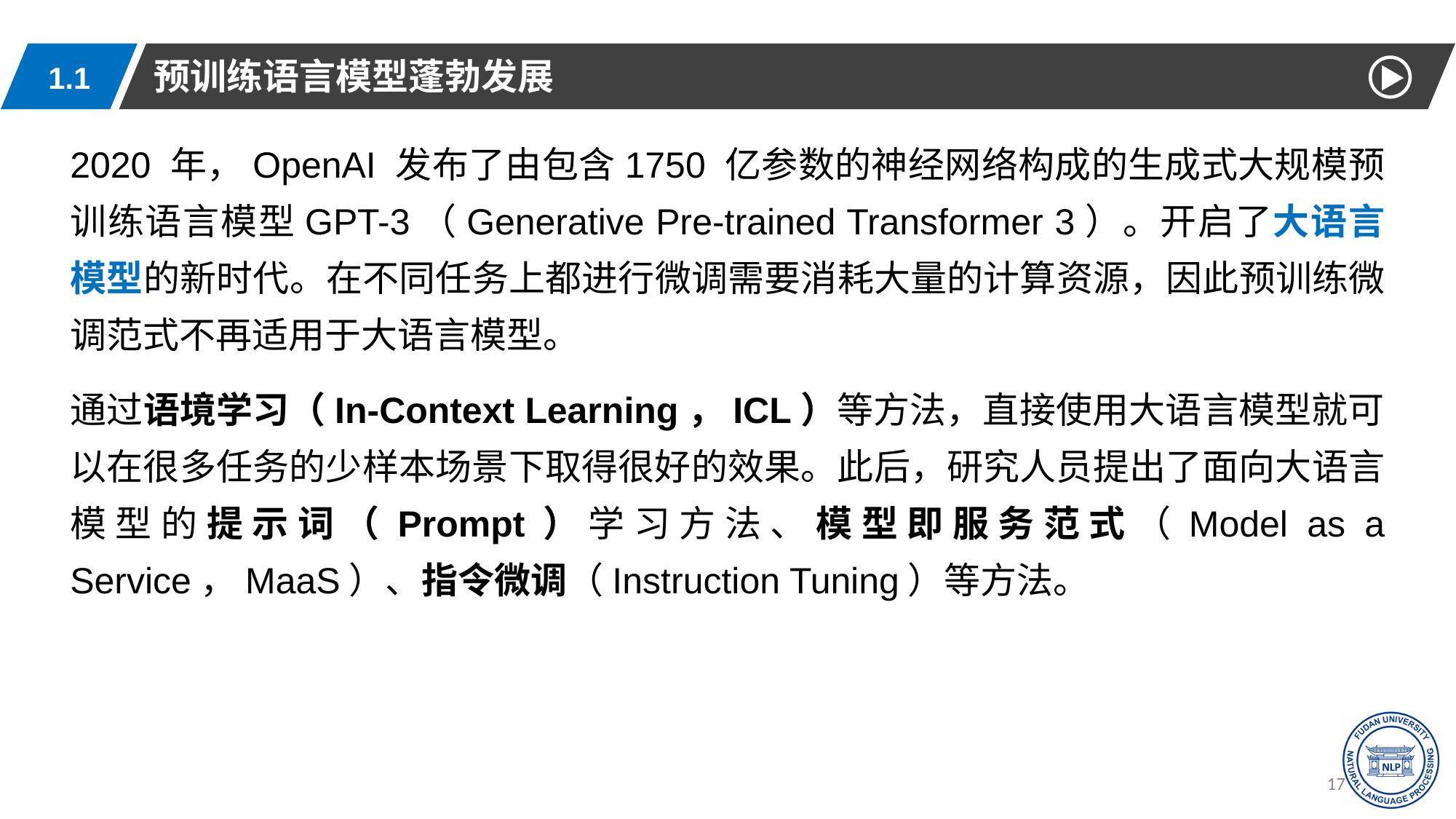

预训练语言模型蓬勃发展
1.1

2020 年，OpenAI 发布了由包含1750 亿参数的神经网络构成的生成式大规模预训练语言模型GPT-3（Generative Pre-trained Transformer 3）。开启了大语言模型的新时代。在不同任务上都进行微调需要消耗大量的计算资源，因此预训练微调范式不再适用于大语言模型。
通过语境学习（In-Context Learning，ICL）等方法，直接使用大语言模型就可以在很多任务的少样本场景下取得很好的效果。此后，研究人员提出了面向大语言模型的提示词（Prompt）学习方法、模型即服务范式（Model as a Service，MaaS）、指令微调（Instruction Tuning）等方法。
17